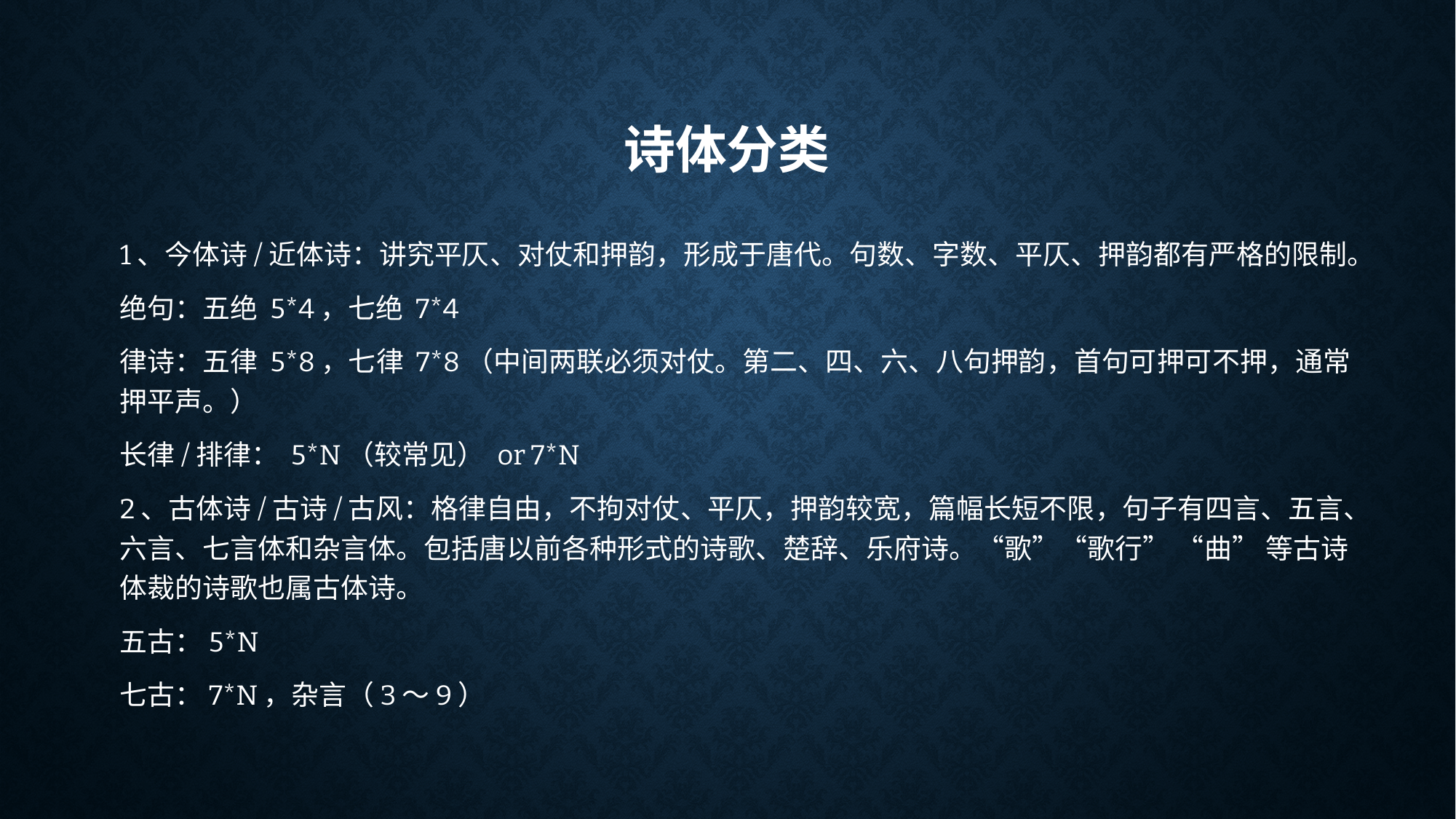

# 诗体分类
1、今体诗/近体诗：讲究平仄、对仗和押韵，形成于唐代。句数、字数、平仄、押韵都有严格的限制。
绝句：五绝 5*4，七绝 7*4
律诗：五律 5*8，七律 7*8（中间两联必须对仗。第二、四、六、八句押韵，首句可押可不押，通常押平声。）
长律/排律： 5*N（较常见） or 7*N
2、古体诗/古诗/古风：格律自由，不拘对仗、平仄，押韵较宽，篇幅长短不限，句子有四言、五言、六言、七言体和杂言体。包括唐以前各种形式的诗歌、楚辞、乐府诗。“歌”“歌行” “曲” 等古诗体裁的诗歌也属古体诗。
五古：5*N
七古：7*N，杂言（3～9）